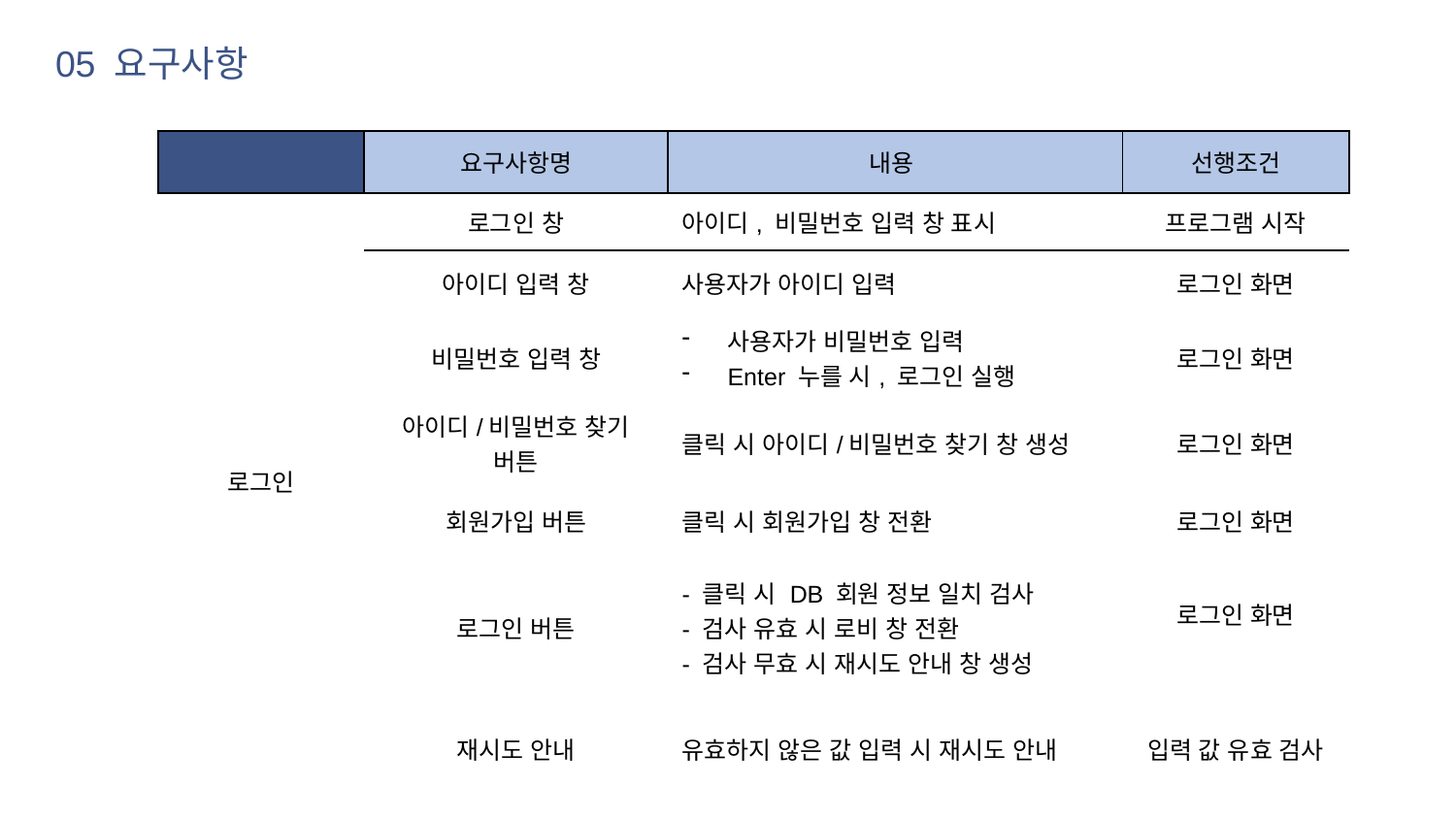

05 요구사항
|  | 요구사항명 | 내용 | 선행조건 |
| --- | --- | --- | --- |
| 로그인 | 로그인 창 | 아이디, 비밀번호 입력 창 표시 | 프로그램 시작 |
|  | 아이디 입력 창 | 사용자가 아이디 입력 | 로그인 화면 |
|  | 비밀번호 입력 창 | 사용자가 비밀번호 입력 Enter 누를 시, 로그인 실행 | 로그인 화면 |
|  | 아이디/비밀번호 찾기 버튼 | 클릭 시 아이디/비밀번호 찾기 창 생성 | 로그인 화면 |
|  | 회원가입 버튼 | 클릭 시 회원가입 창 전환 | 로그인 화면 |
|  | 로그인 버튼 | - 클릭 시 DB 회원 정보 일치 검사 - 검사 유효 시 로비 창 전환 - 검사 무효 시 재시도 안내 창 생성 | 로그인 화면 |
|  | 재시도 안내 | 유효하지 않은 값 입력 시 재시도 안내 | 입력 값 유효 검사 |